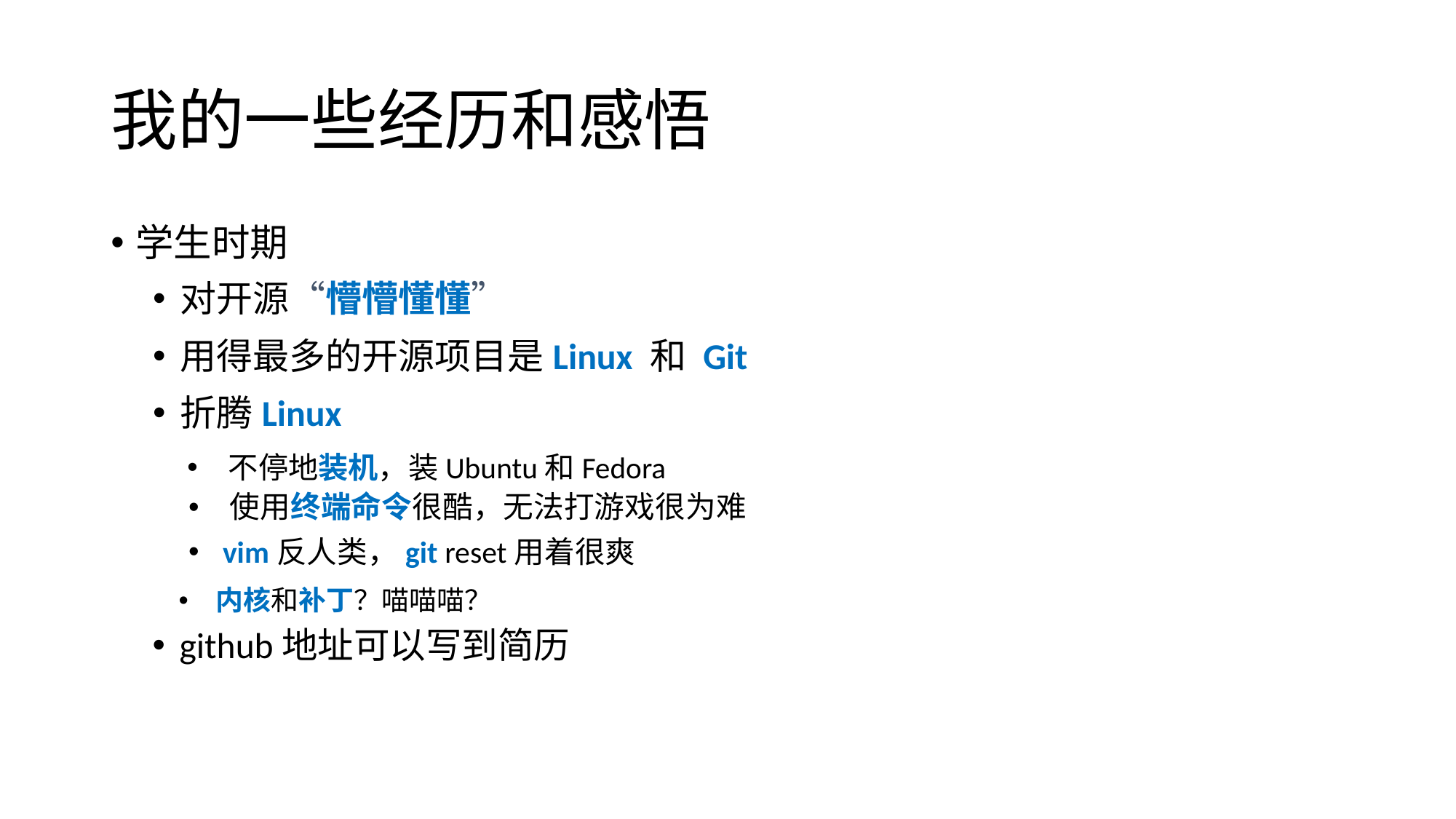

# 我的一些经历和感悟
学生时期
对开源“懵懵懂懂”
用得最多的开源项目是Linux 和 Git
折腾Linux
 不停地装机，装Ubuntu和Fedora
 使用终端命令很酷，无法打游戏很为难
 vim反人类，git reset用着很爽
 内核和补丁？喵喵喵？
github地址可以写到简历